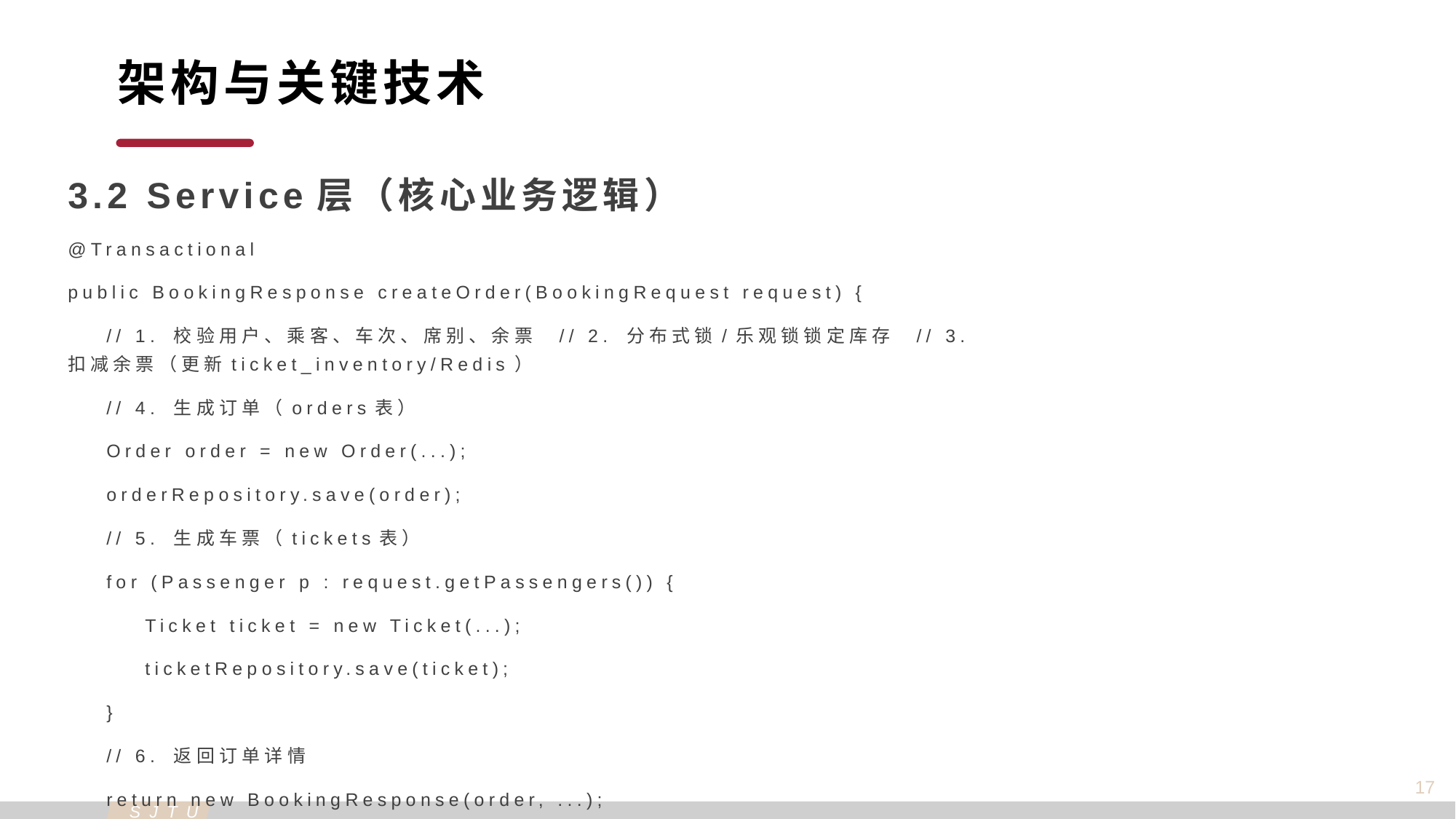

架构与关键技术
3.2 Service层（核心业务逻辑）
@Transactional
public BookingResponse createOrder(BookingRequest request) {
    // 1. 校验用户、乘客、车次、席别、余票  // 2. 分布式锁/乐观锁锁定库存  // 3. 扣减余票（更新ticket_inventory/Redis）
    // 4. 生成订单（orders表）
    Order order = new Order(...);
    orderRepository.save(order);
    // 5. 生成车票（tickets表）
    for (Passenger p : request.getPassengers()) {
        Ticket ticket = new Ticket(...);
        ticketRepository.save(ticket);
    }
    // 6. 返回订单详情
    return new BookingResponse(order, ...);
}
17